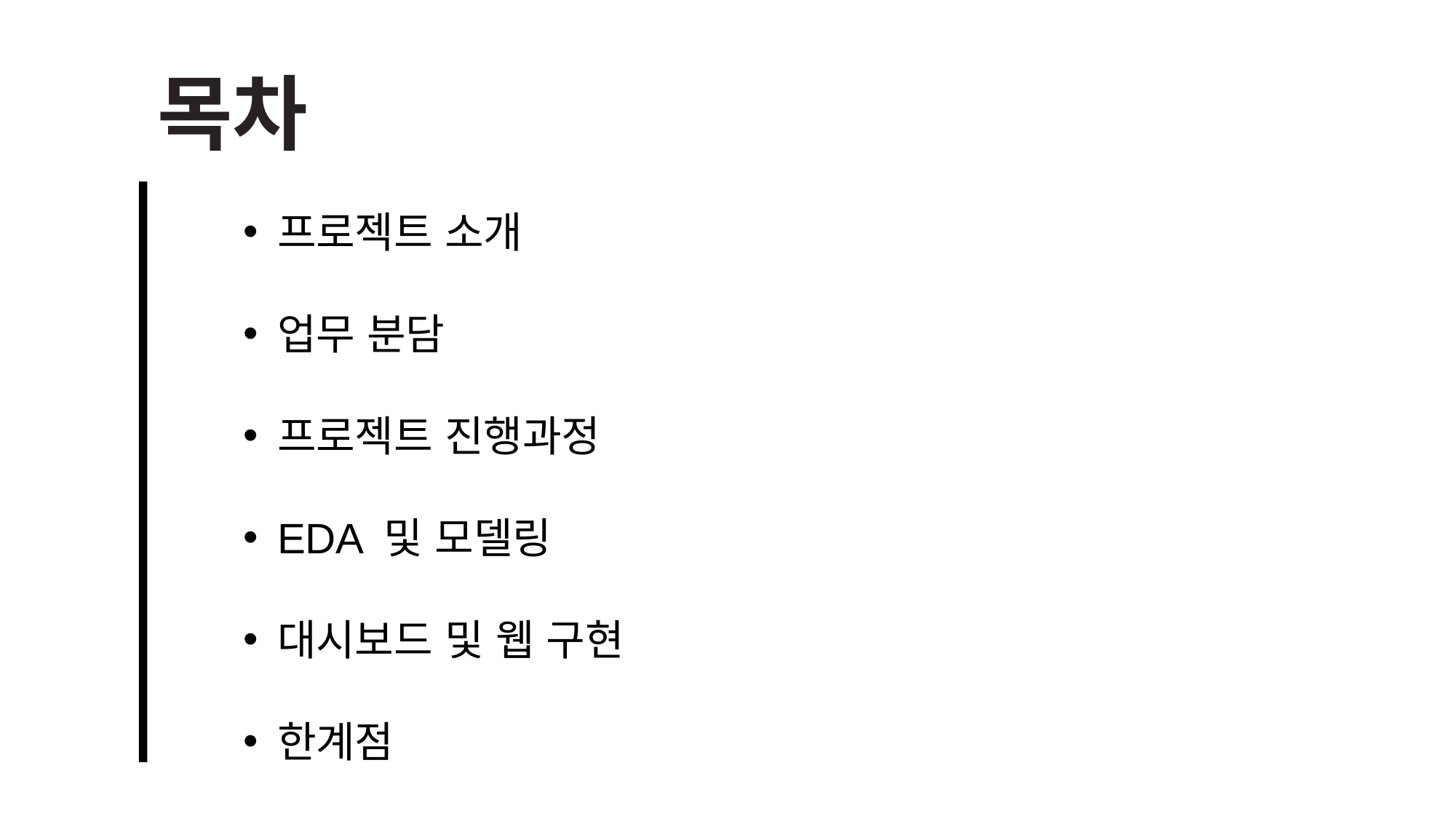

목차

프로젝트 소개

업무 분담

프로젝트 진행과정

EDA 및 모델링

대시보드 및 웹 구현

한계점